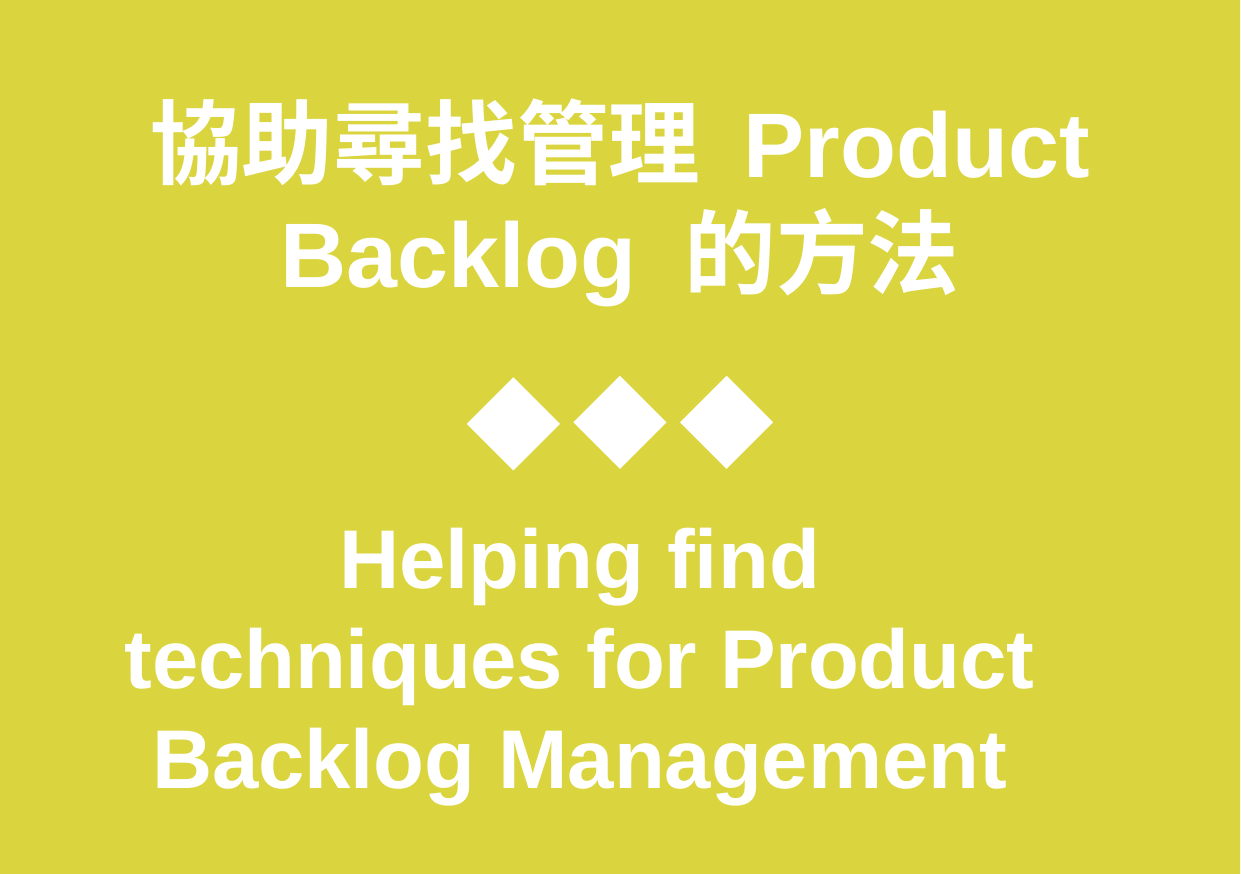

協助尋找管理 Product Backlog 的方法

Helping find techniques for Product Backlog Management